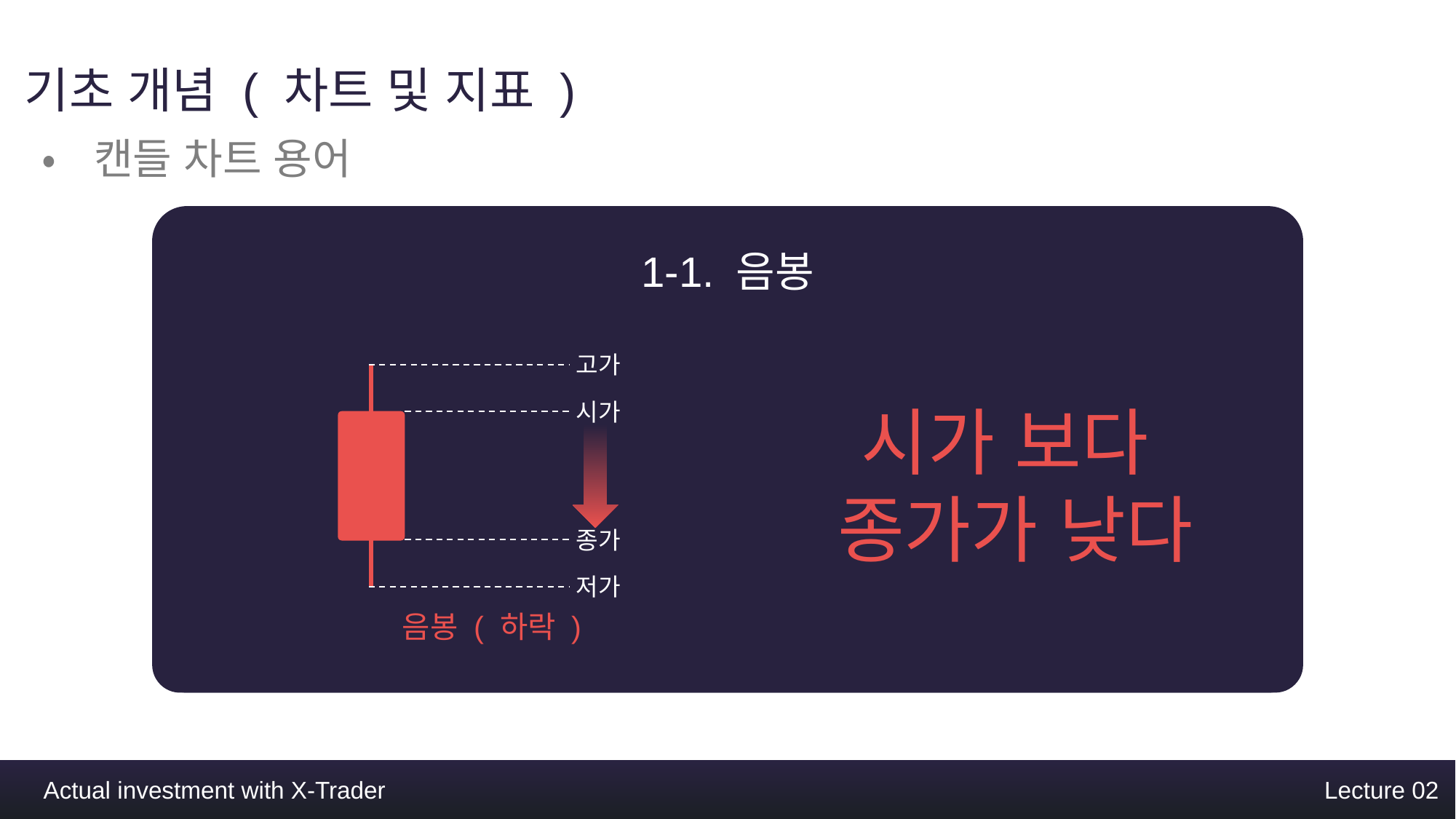

기초 개념 ( 차트 및 지표 )
•캔들 차트 용어

1-1. 음봉

고가

시가
종가
저가
음봉 ( 하락 )
시가 보다
종가가 낮다

Actual investment with X-Trader
Lecture 02